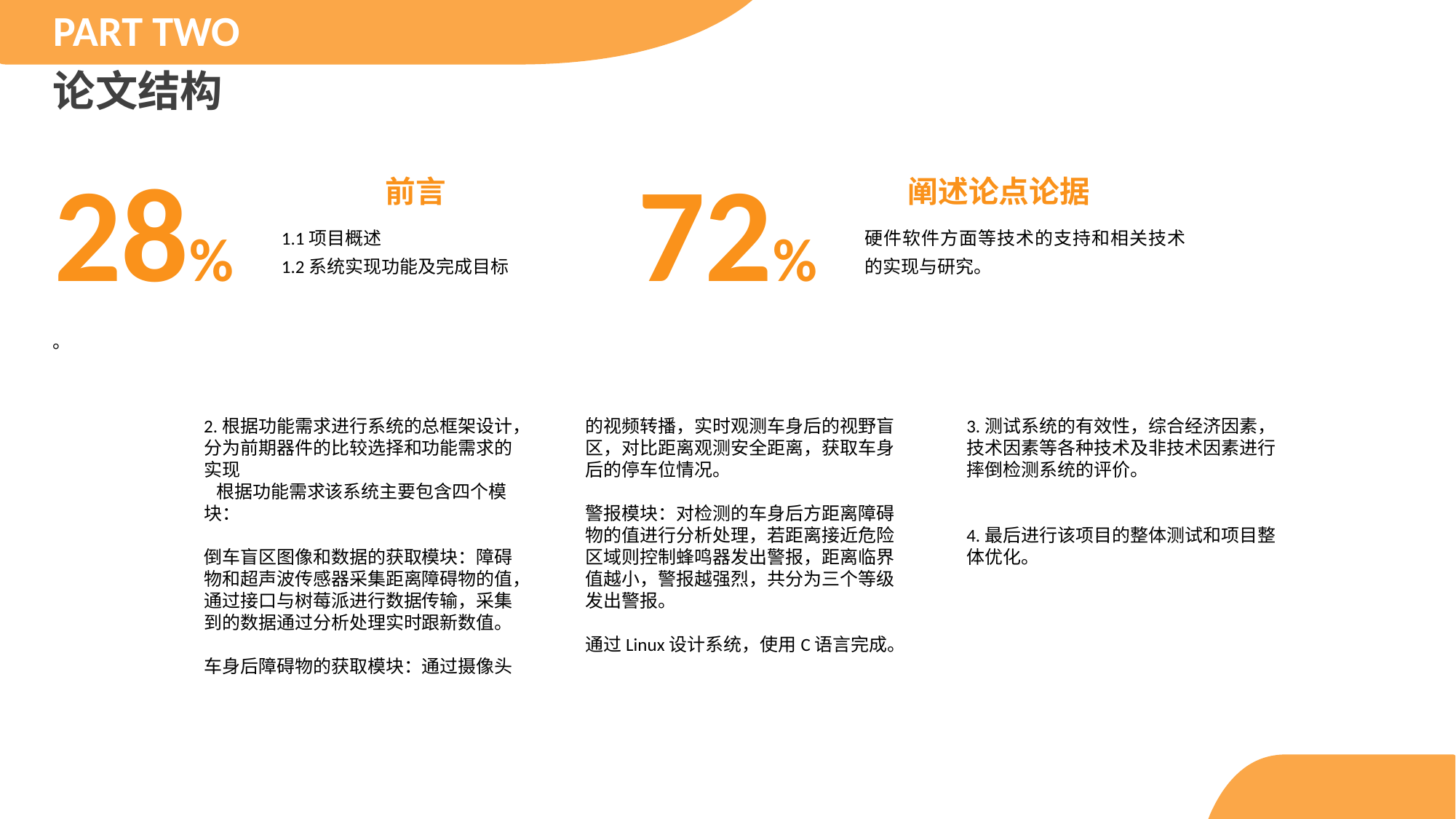

PART TWO
论文结构
28%
前言
1.1项目概述
1.2系统实现功能及完成目标
72%
阐述论点论据
硬件软件方面等技术的支持和相关技术的实现与研究。
。
2.根据功能需求进行系统的总框架设计，分为前期器件的比较选择和功能需求的实现
  根据功能需求该系统主要包含四个模块：

倒车盲区图像和数据的获取模块：障碍物和超声波传感器采集距离障碍物的值，通过接口与树莓派进行数据传输，采集到的数据通过分析处理实时跟新数值。

车身后障碍物的获取模块：通过摄像头的视频转播，实时观测车身后的视野盲区，对比距离观测安全距离，获取车身后的停车位情况。

警报模块：对检测的车身后方距离障碍物的值进行分析处理，若距离接近危险区域则控制蜂鸣器发出警报，距离临界值越小，警报越强烈，共分为三个等级发出警报。

通过Linux设计系统，使用C语言完成。

3.测试系统的有效性，综合经济因素，技术因素等各种技术及非技术因素进行摔倒检测系统的评价。

4.最后进行该项目的整体测试和项目整体优化。